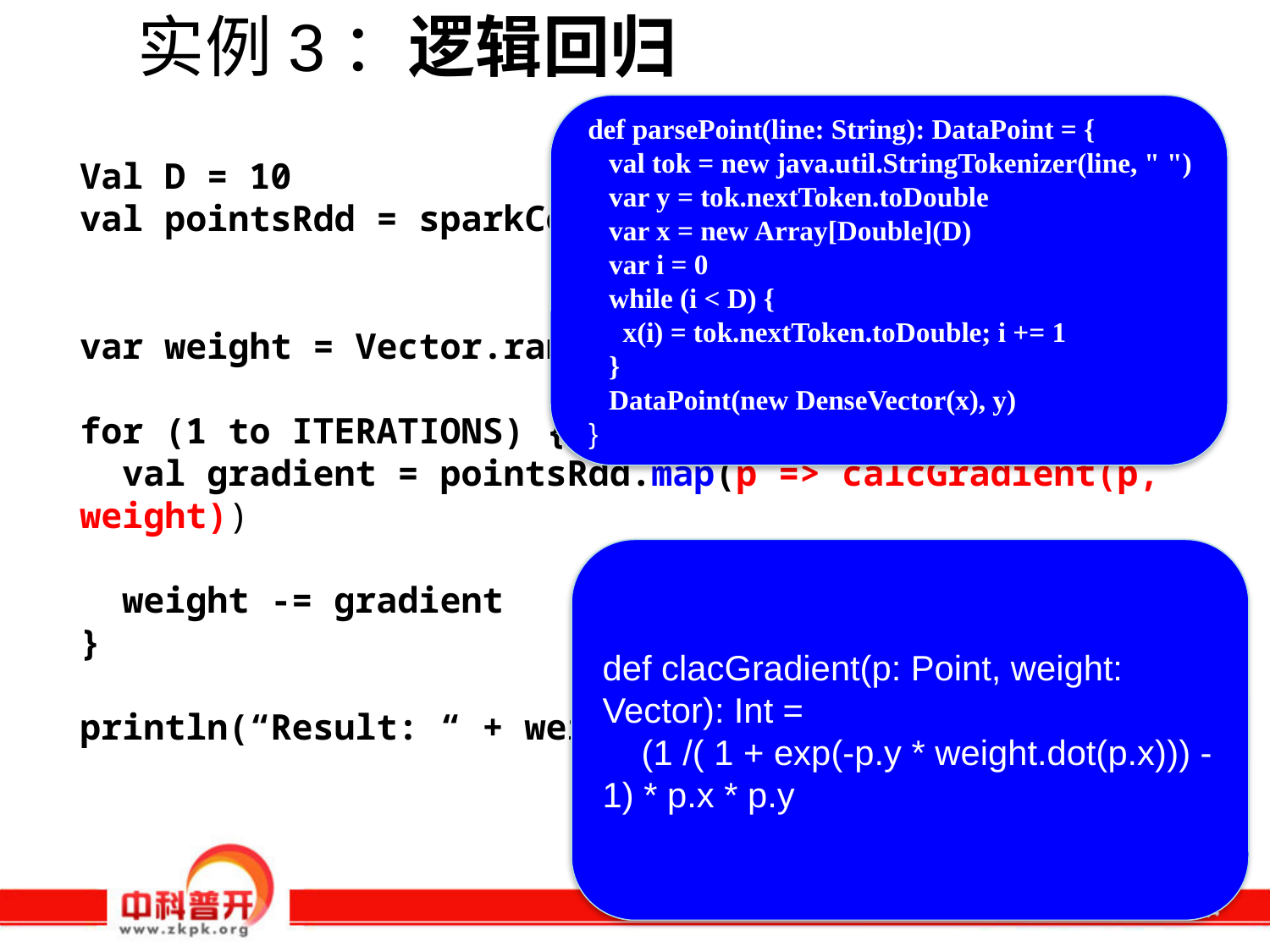

# 实例3：逻辑回归
 def parsePoint(line: String): DataPoint = {
    val tok = new java.util.StringTokenizer(line, " ")
    var y = tok.nextToken.toDouble
    var x = new Array[Double](D)
    var i = 0
    while (i < D) {
      x(i) = tok.nextToken.toDouble; i += 1
    }
    DataPoint(new DenseVector(x), y)
 }
Val D = 10
val pointsRdd = sparkContext.textFile(hdfs://…)
                         .map(parsePoint _)
                         .cache()
var weight = Vector.random()

for (1 to ITERATIONS) {
  val gradient = pointsRdd.map(p => calcGradient(p, weight))
                          .reduce(_ + _)
  weight -= gradient
}

println(“Result: “ + weight )
Cache data in memory
def clacGradient(p: Point, weight: Vector): Int =
    (1 /( 1 + exp(-p.y * weight.dot(p.x))) - 1) * p.x * p.y